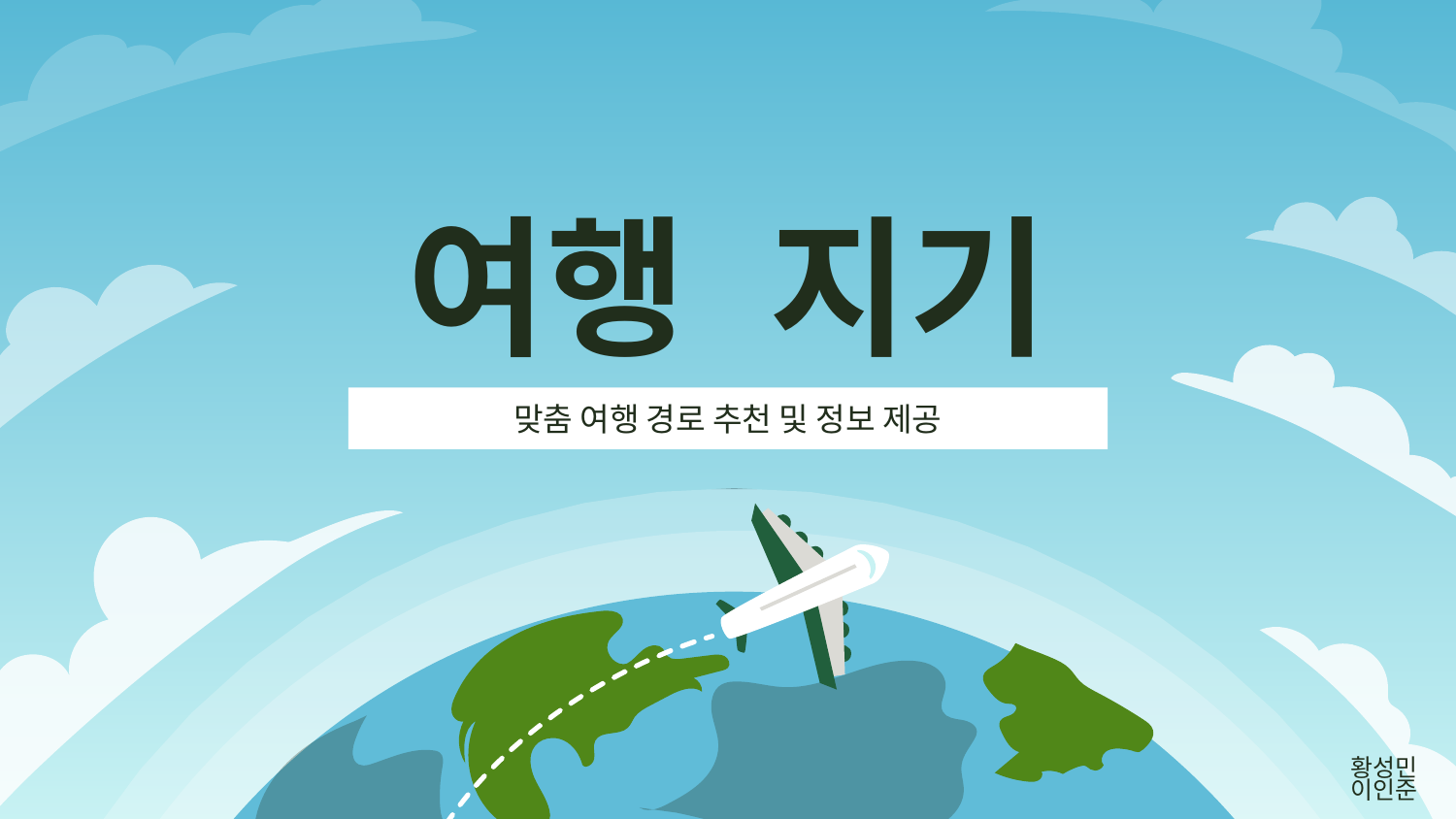

# 여행 지기

맞춤 여행 경로 추천 및 정보 제공

황성민
이인준